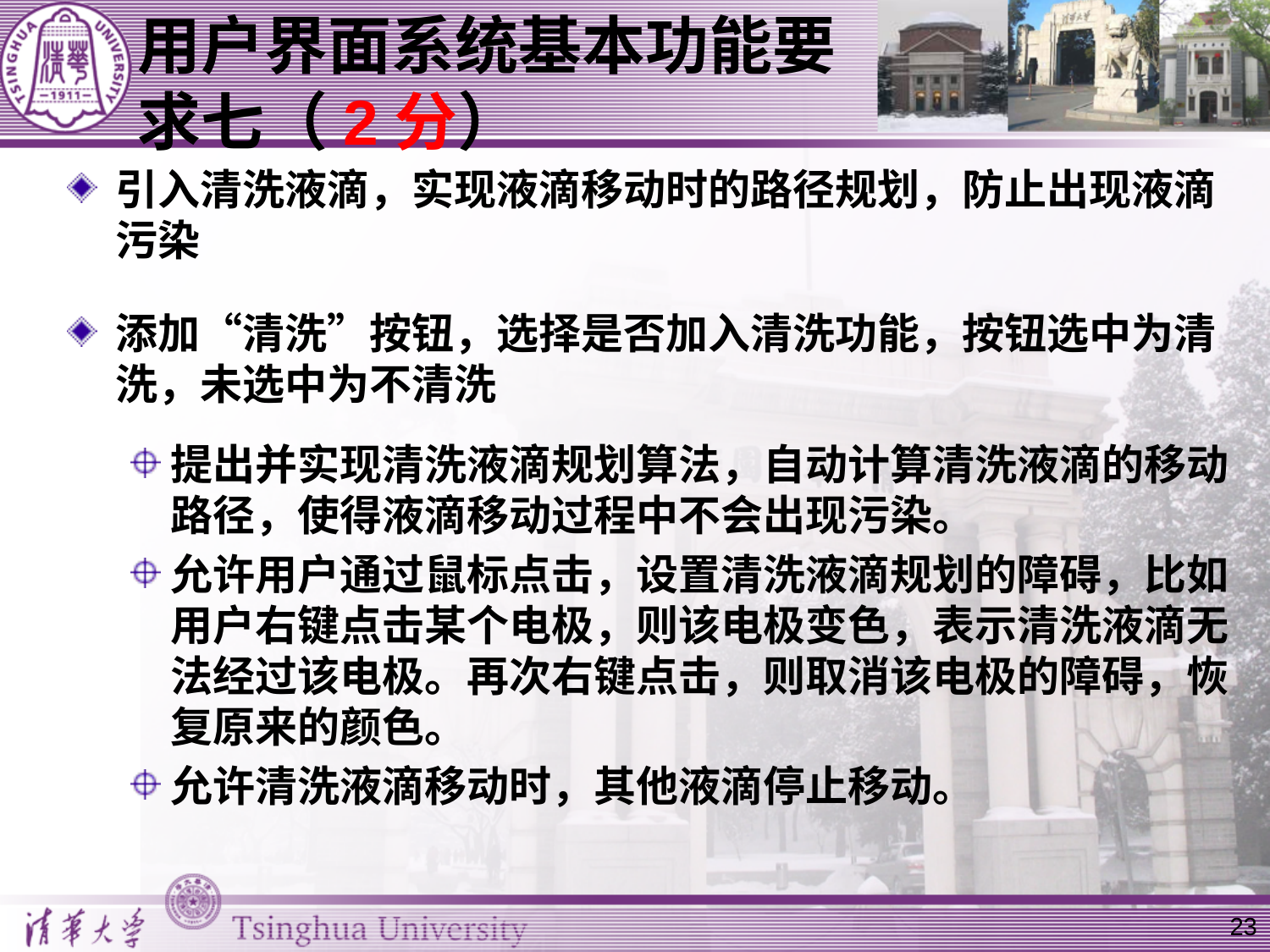

# 用户界面系统基本功能要求七（2分）
引入清洗液滴，实现液滴移动时的路径规划，防止出现液滴污染
添加“清洗”按钮，选择是否加入清洗功能，按钮选中为清洗，未选中为不清洗
提出并实现清洗液滴规划算法，自动计算清洗液滴的移动路径，使得液滴移动过程中不会出现污染。
允许用户通过鼠标点击，设置清洗液滴规划的障碍，比如用户右键点击某个电极，则该电极变色，表示清洗液滴无法经过该电极。再次右键点击，则取消该电极的障碍，恢复原来的颜色。
允许清洗液滴移动时，其他液滴停止移动。
23